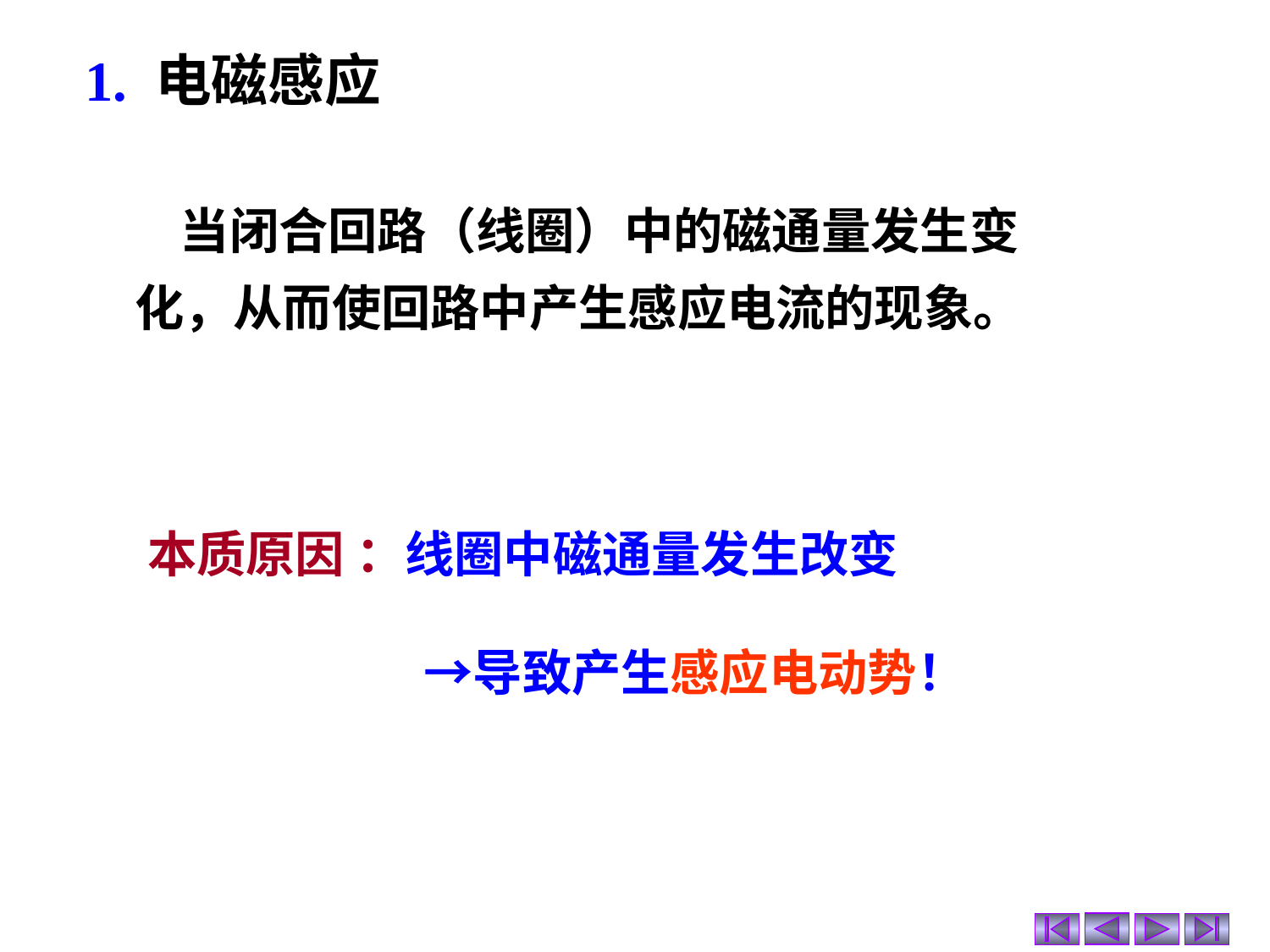

1. 电磁感应
   当闭合回路（线圈）中的磁通量发生变化，从而使回路中产生感应电流的现象。

本质原因 ：线圈中磁通量发生改变

      　　　　→导致产生感应电动势！
7